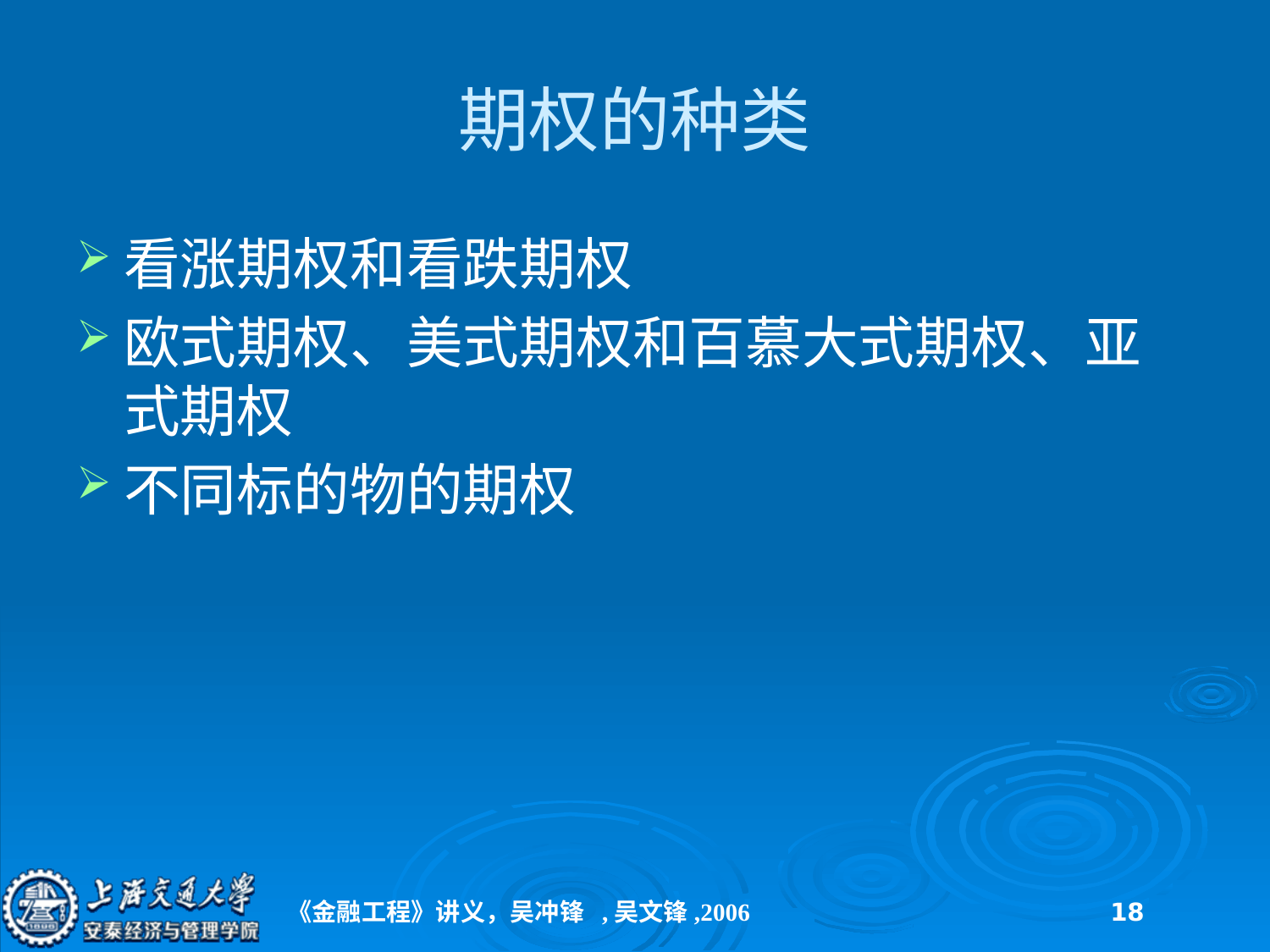

# 期权的种类
看涨期权和看跌期权
欧式期权、美式期权和百慕大式期权、亚式期权
不同标的物的期权